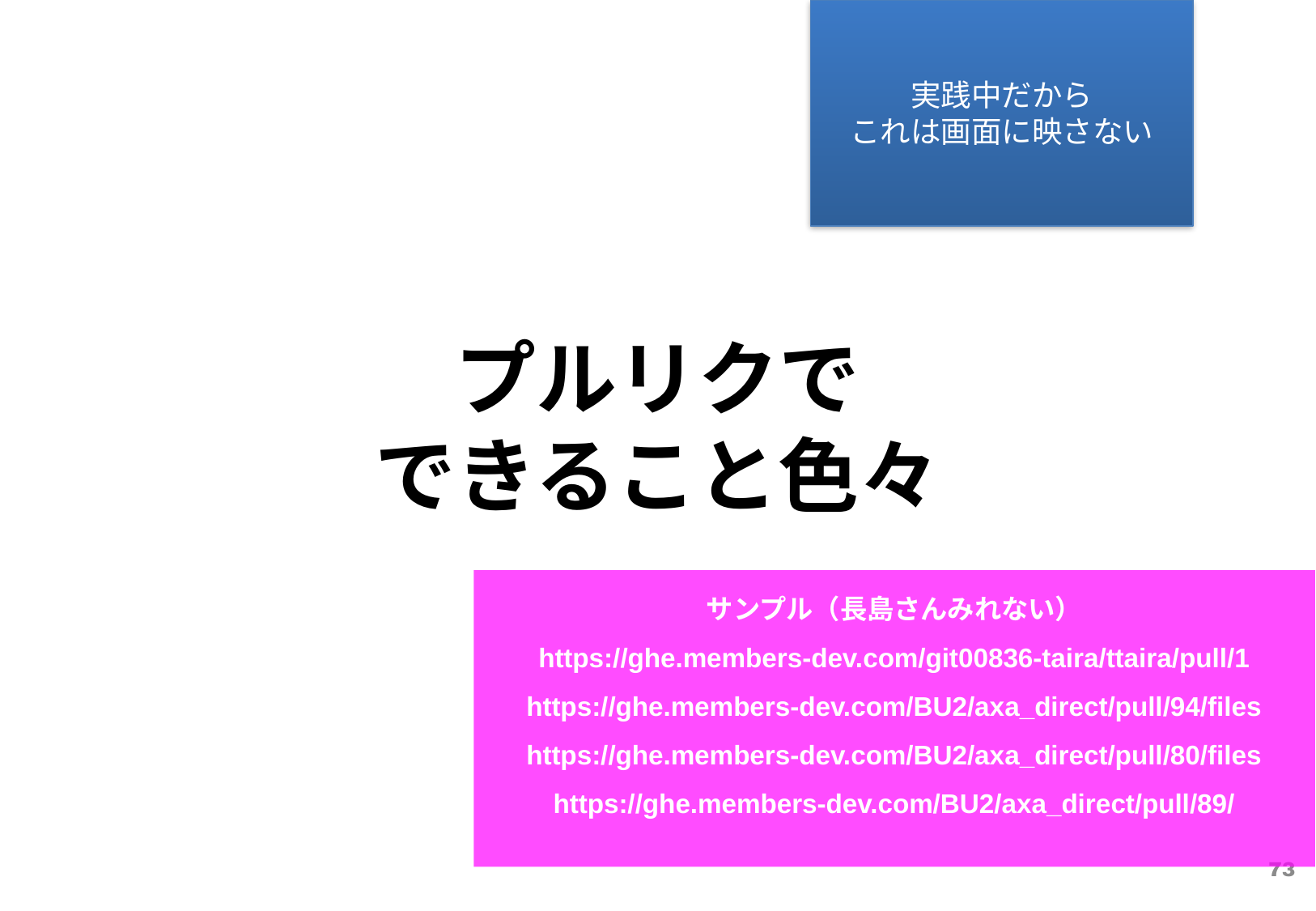

実践中だから
これは画面に映さない
プルリクで
できること色々
サンプル（長島さんみれない）
https://ghe.members-dev.com/git00836-taira/ttaira/pull/1
https://ghe.members-dev.com/BU2/axa_direct/pull/94/files
https://ghe.members-dev.com/BU2/axa_direct/pull/80/files https://ghe.members-dev.com/BU2/axa_direct/pull/89/
73